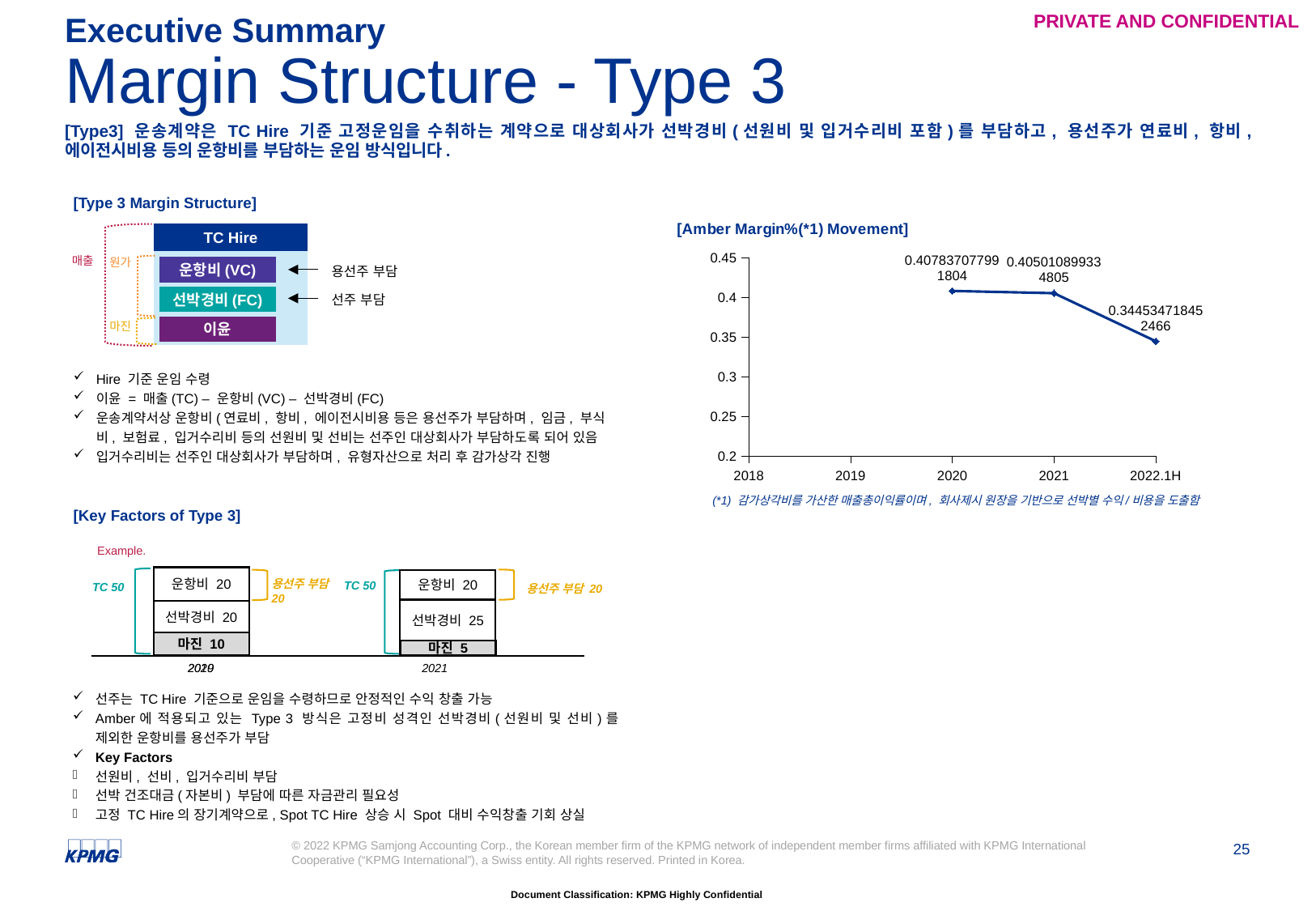

Executive Summary
# Margin Structure - Type 3
[Type3] 운송계약은 TC Hire 기준 고정운임을 수취하는 계약으로 대상회사가 선박경비(선원비 및 입거수리비 포함)를 부담하고, 용선주가 연료비, 항비, 에이전시비용 등의 운항비를 부담하는 운임 방식입니다.
[Type 3 Margin Structure]

### Chart: [Amber Margin%(*1) Movement]

| Category | Amber |
|---|---|
| 2018 | None |
| 2019 | None |
| 2020 | 0.4078370779918038 |
| 2021 | 0.4050108993348051 |
| 2022.1H | 0.34453471845246597 |
TC Hire

매출
원가

용선주 부담

운항비(VC)
선주 부담
선박경비(FC)
마진
이윤

Hire 기준 운임 수령
이윤 = 매출(TC) – 운항비(VC) – 선박경비(FC)
운송계약서상 운항비(연료비, 항비, 에이전시비용 등은 용선주가 부담하며, 임금, 부식비, 보험료, 입거수리비 등의 선원비 및 선비는 선주인 대상회사가 부담하도록 되어 있음
입거수리비는 선주인 대상회사가 부담하며, 유형자산으로 처리 후 감가상각 진행
(*1) 감가상각비를 가산한 매출총이익률이며, 회사제시 원장을 기반으로 선박별 수익/비용을 도출함
[Key Factors of Type 3]
Example.
운항비 20

운항비 20

TC 50
TC 50
용선주 부담 20
용선주 부담 20
선박경비 25
선박경비 20
마진 10
마진 5
2019
2020
2021
선주는 TC Hire 기준으로 운임을 수령하므로 안정적인 수익 창출 가능
Amber에 적용되고 있는 Type 3 방식은 고정비 성격인 선박경비(선원비 및 선비)를 제외한 운항비를 용선주가 부담
Key Factors
선원비, 선비, 입거수리비 부담
선박 건조대금(자본비) 부담에 따른 자금관리 필요성
고정 TC Hire의 장기계약으로, Spot TC Hire 상승 시 Spot 대비 수익창출 기회 상실